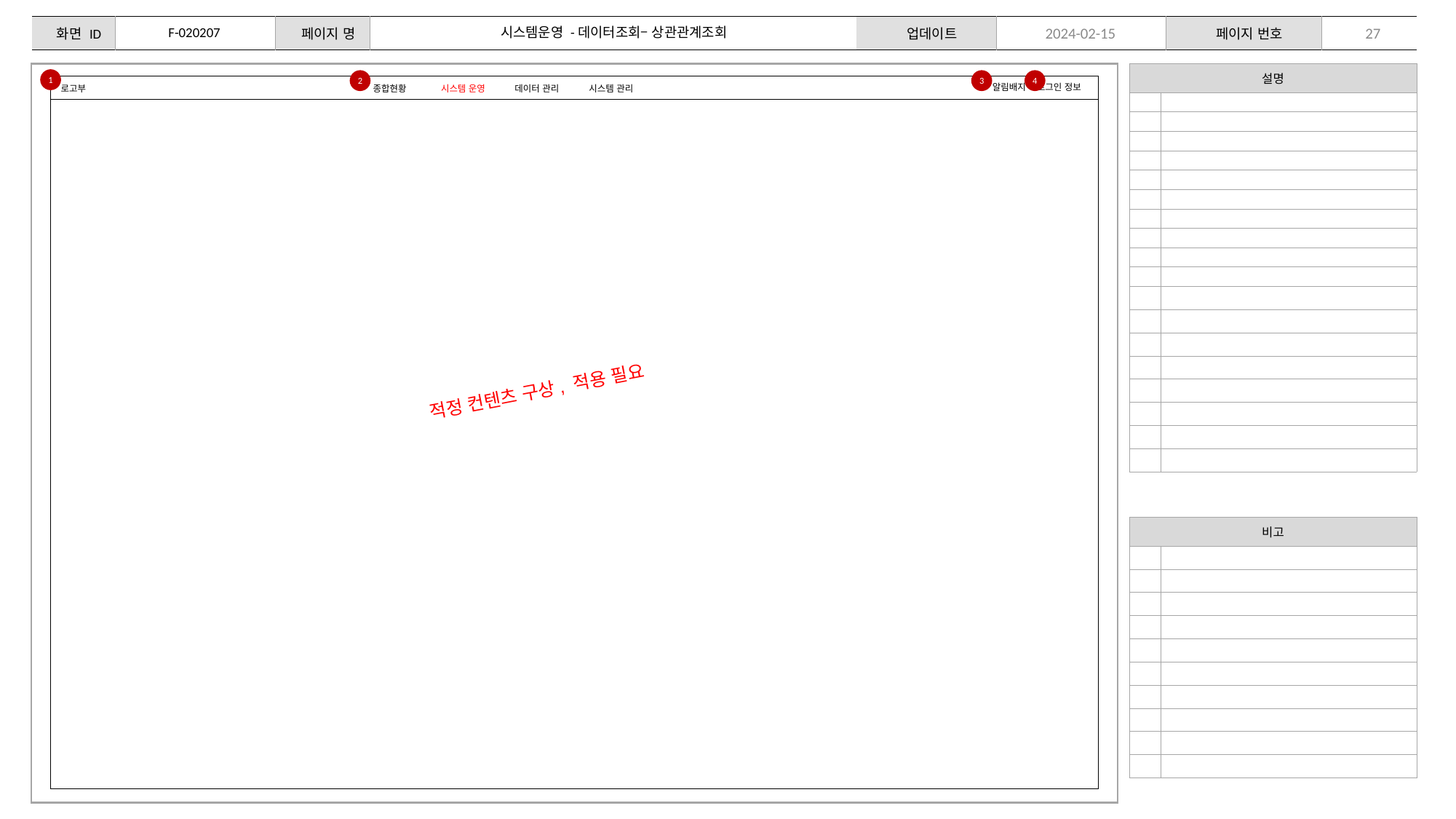

F-020207
시스템운영 -데이터조회– 상관관계조회
27
2024-02-15
| 설명 |  |
| --- | --- |
|  |  |
|  |  |
|  |  |
|  |  |
|  |  |
|  |  |
|  |  |
|  |  |
|  |  |
|  |  |
|  |  |
|  |  |
|  |  |
|  |  |
|  |  |
|  |  |
|  |  |
|  |  |
1
2
3
4

알림배지
로그인 정보
로고부
종합현황
시스템 운영
데이터 관리
시스템 관리

적정 컨텐츠 구상, 적용 필요
| 비고 |  |
| --- | --- |
|  |  |
|  |  |
|  |  |
|  |  |
|  |  |
|  |  |
|  |  |
|  |  |
|  |  |
|  |  |